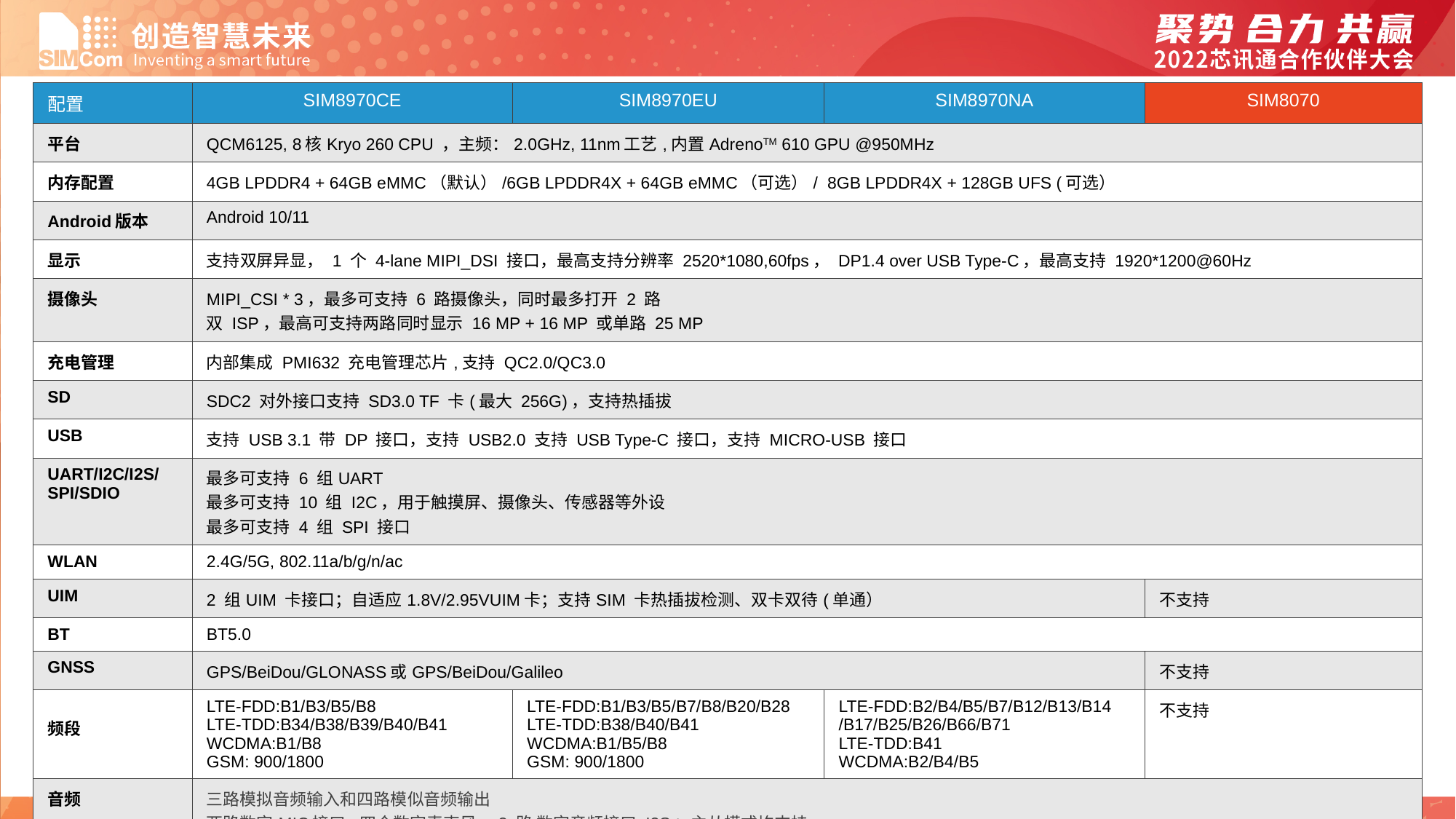

| 配置 | SIM8970CE | SIM8970EU | SIM8970NA | SIM8070 |
| --- | --- | --- | --- | --- |
| 平台 | QCM6125, 8核Kryo 260 CPU ，主频：2.0GHz, 11nm工艺,内置AdrenoTM 610 GPU @950MHz |  |  |  |
| 内存配置 | 4GB LPDDR4 + 64GB eMMC（默认）/6GB LPDDR4X + 64GB eMMC（可选）/ 8GB LPDDR4X + 128GB UFS (可选） |  |  |  |
| Android版本 | Android 10/11 |  |  |  |
| 显示 | 支持双屏异显， 1 个 4-lane MIPI\_DSI 接口，最高支持分辨率 2520\*1080,60fps， DP1.4 over USB Type-C，最高支持 1920\*1200@60Hz |  |  |  |
| 摄像头 | MIPI\_CSI \* 3，最多可支持 6 路摄像头，同时最多打开 2 路 双 ISP，最高可支持两路同时显示 16 MP + 16 MP 或单路 25 MP |  |  |  |
| 充电管理 | 内部集成 PMI632 充电管理芯片,支持 QC2.0/QC3.0 |  |  |  |
| SD | SDC2 对外接口支持 SD3.0 TF 卡(最大 256G)，支持热插拔 |  |  |  |
| USB | 支持 USB 3.1 带 DP 接口，支持 USB2.0 支持 USB Type-C 接口，支持 MICRO-USB 接口 |  |  |  |
| UART/I2C/I2S/SPI/SDIO | 最多可支持 6 组UART 最多可支持 10 组 I2C，用于触摸屏、摄像头、传感器等外设 最多可支持 4 组 SPI 接口 |  |  |  |
| WLAN | 2.4G/5G, 802.11a/b/g/n/ac |  |  |  |
| UIM | 2 组UIM 卡接口；自适应1.8V/2.95VUIM卡；支持SIM 卡热插拔检测、双卡双待(单通） |  |  | 不支持 |
| BT | BT5.0 |  |  |  |
| GNSS | GPS/BeiDou/GLONASS或GPS/BeiDou/Galileo |  |  | 不支持 |
| 频段 | LTE-FDD:B1/B3/B5/B8 LTE-TDD:B34/B38/B39/B40/B41 WCDMA:B1/B8 GSM: 900/1800 | LTE-FDD:B1/B3/B5/B7/B8/B20/B28 LTE-TDD:B38/B40/B41 WCDMA:B1/B5/B8 GSM: 900/1800 | LTE-FDD:B2/B4/B5/B7/B12/B13/B14 /B17/B25/B26/B66/B71 LTE-TDD:B41 WCDMA:B2/B4/B5 | 不支持 |
| 音频 | 三路模拟音频输入和四路模似音频输出 两路数字MIC接口,四个数字麦克风，3 路 数字音频接口 I2S：主从模式均支持 |  |  |  |
| 视频 | 编码：4K30 HEVC/H264/VP8/MPEG4 , 解码：4K30 8-bit：H.264/VP8/VP9 ; 4K30 10-bit：HEVC ,无线显示（解码+编码）： 4K30 Dec + 1080p30 Enc |  |  |  |